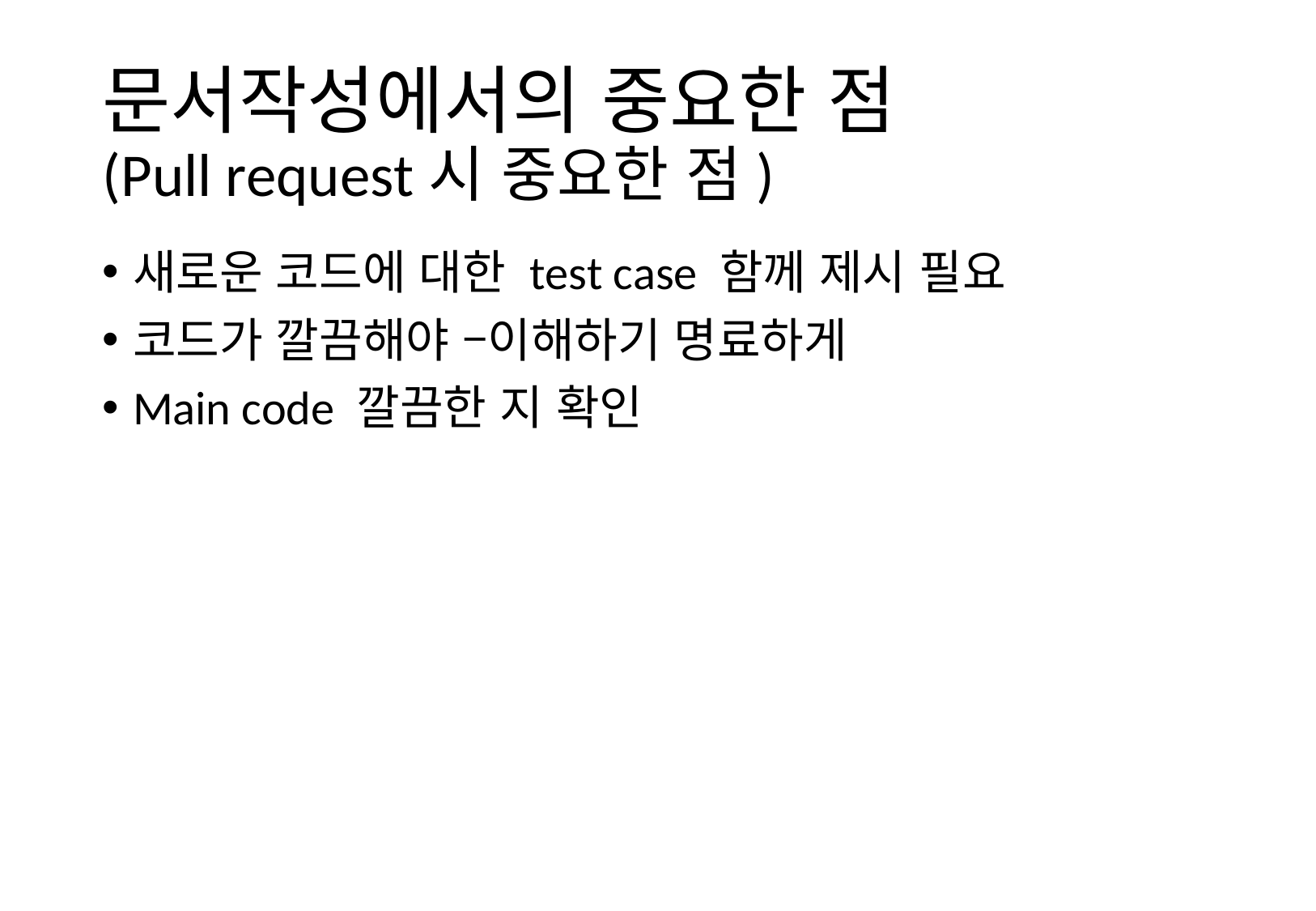

# 문서작성에서의 중요한 점 (Pull request시 중요한 점)
새로운 코드에 대한 test case 함께 제시 필요
코드가 깔끔해야 –이해하기 명료하게
Main code 깔끔한 지 확인